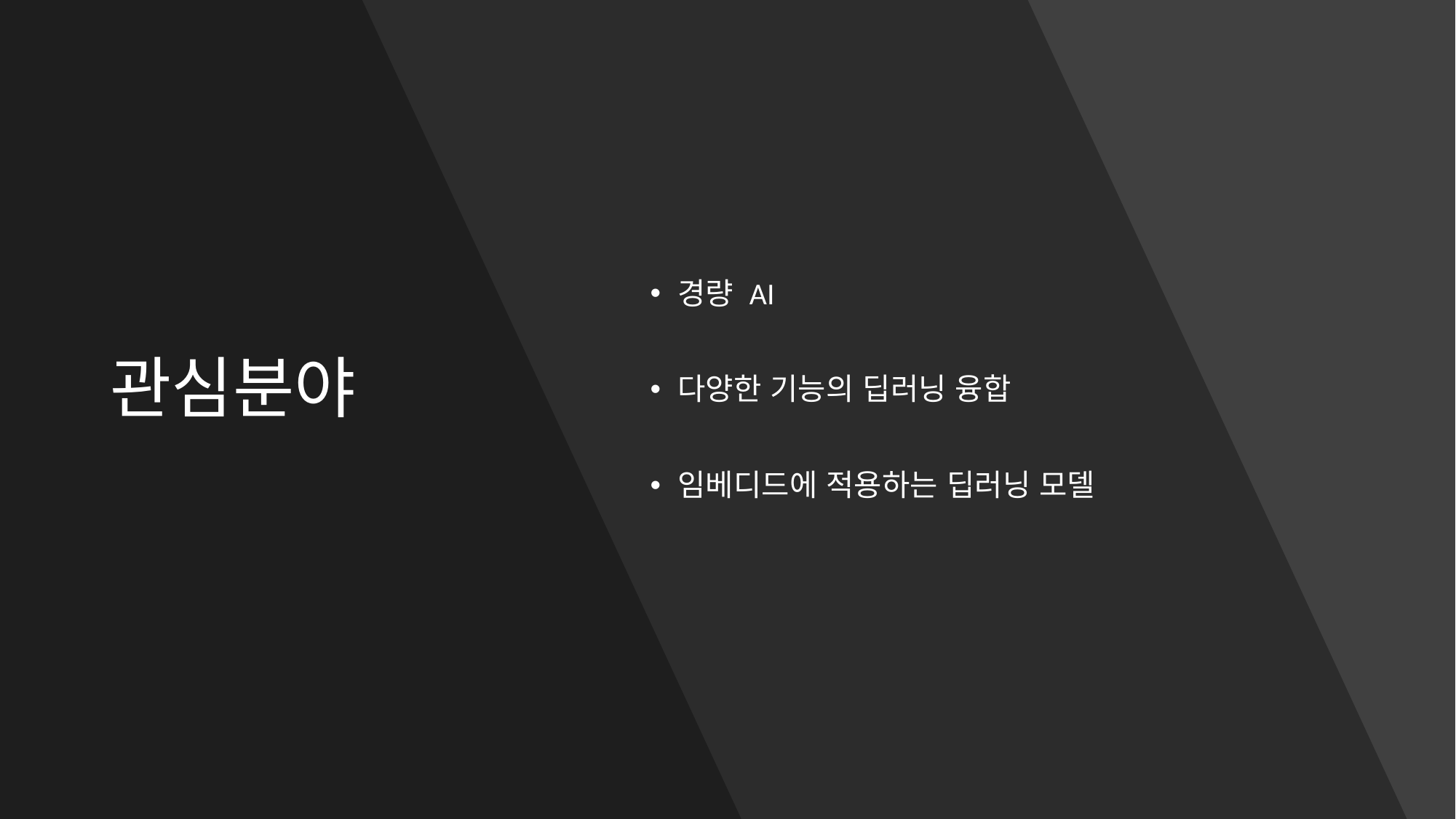

# 관심분야
경량 AI

다양한 기능의 딥러닝 융합

임베디드에 적용하는 딥러닝 모델